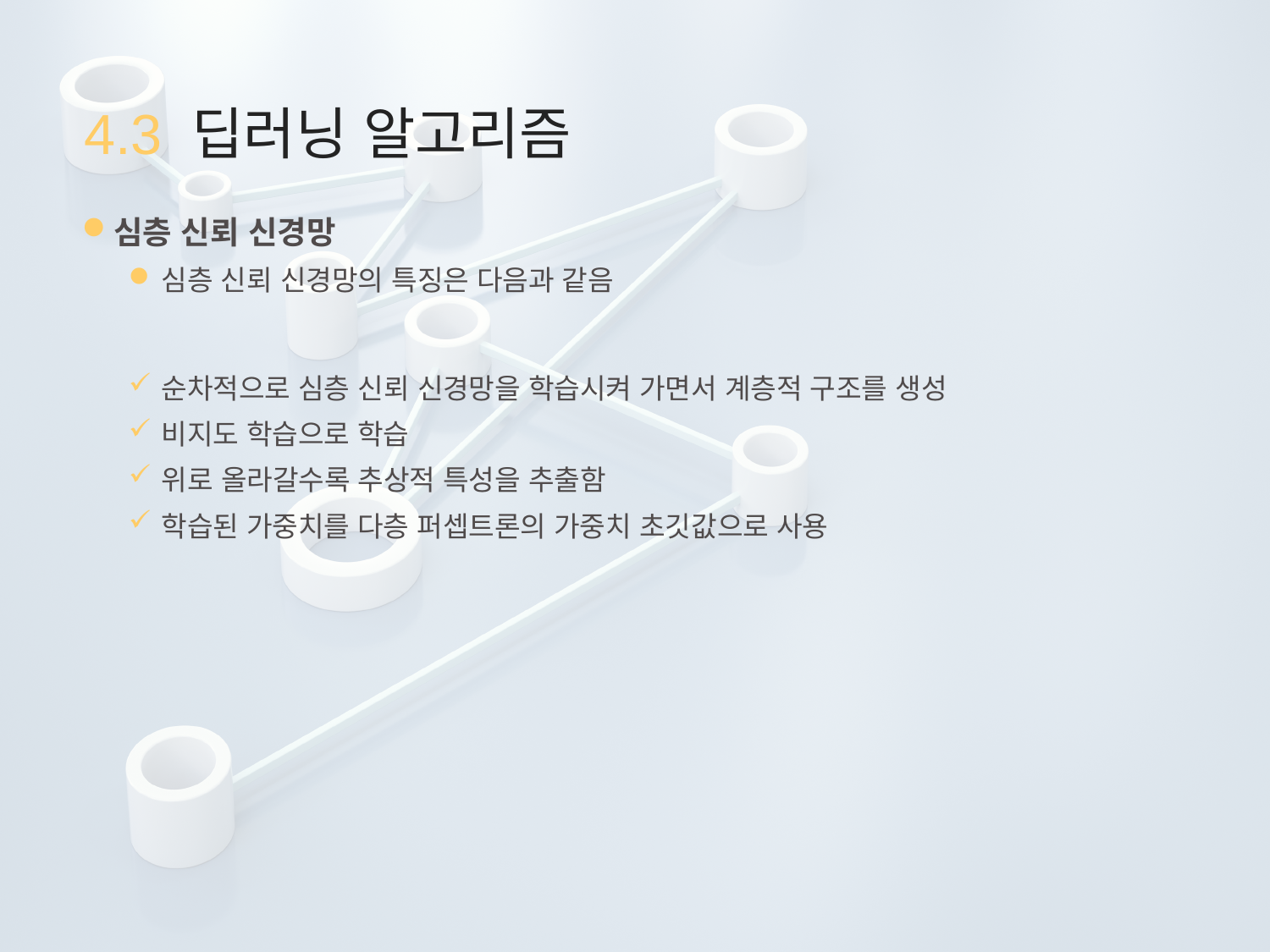

# 4.3 딥러닝 알고리즘
심층 신뢰 신경망
심층 신뢰 신경망의 특징은 다음과 같음

순차적으로 심층 신뢰 신경망을 학습시켜 가면서 계층적 구조를 생성
비지도 학습으로 학습
위로 올라갈수록 추상적 특성을 추출함
학습된 가중치를 다층 퍼셉트론의 가중치 초깃값으로 사용